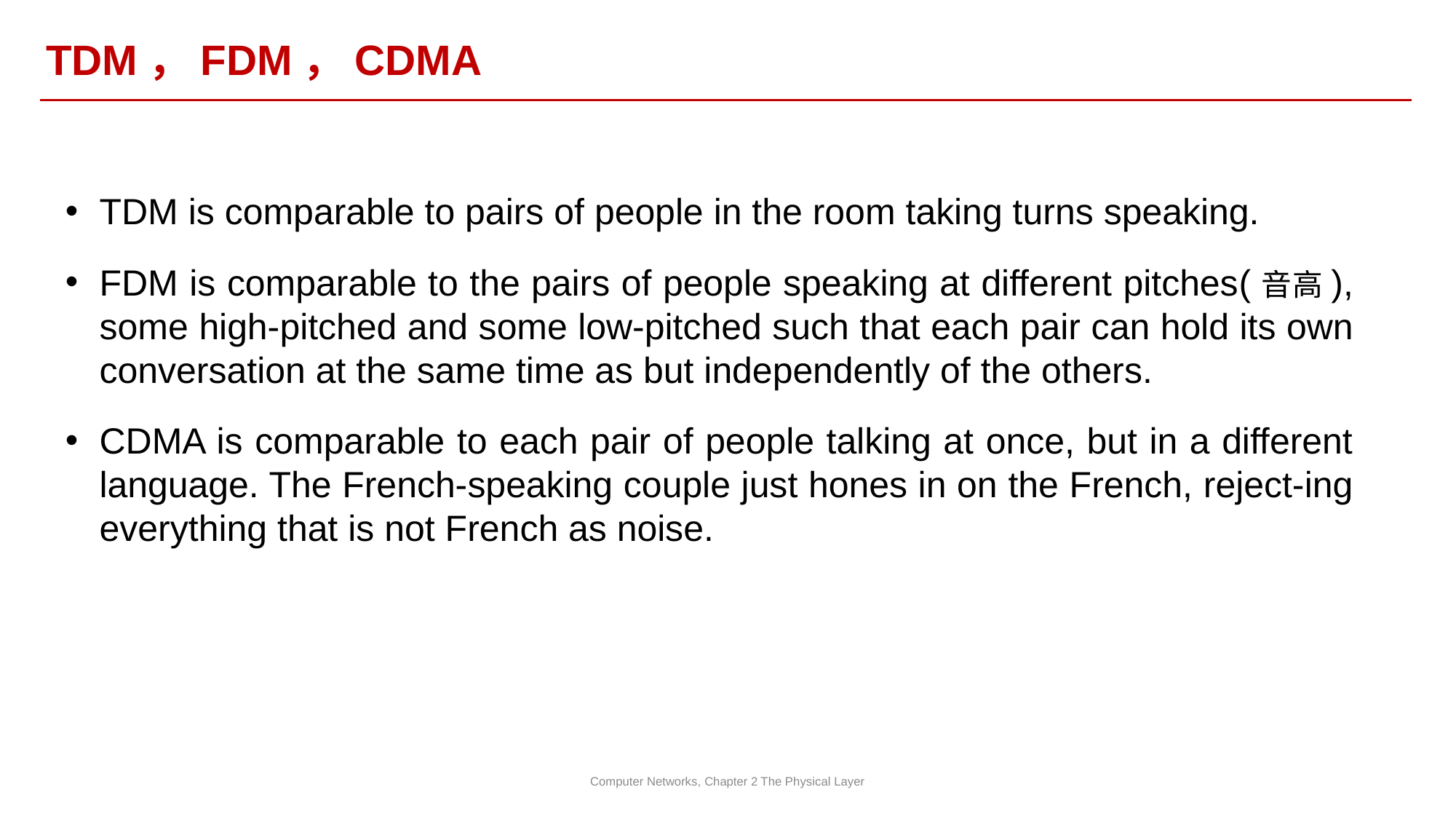

TDM，FDM，CDMA
TDM is comparable to pairs of people in the room taking turns speaking.
FDM is comparable to the pairs of people speaking at different pitches(音高), some high-pitched and some low-pitched such that each pair can hold its own conversation at the same time as but independently of the others.
CDMA is comparable to each pair of people talking at once, but in a different language. The French-speaking couple just hones in on the French, reject-ing everything that is not French as noise.
Computer Networks, Chapter 2 The Physical Layer